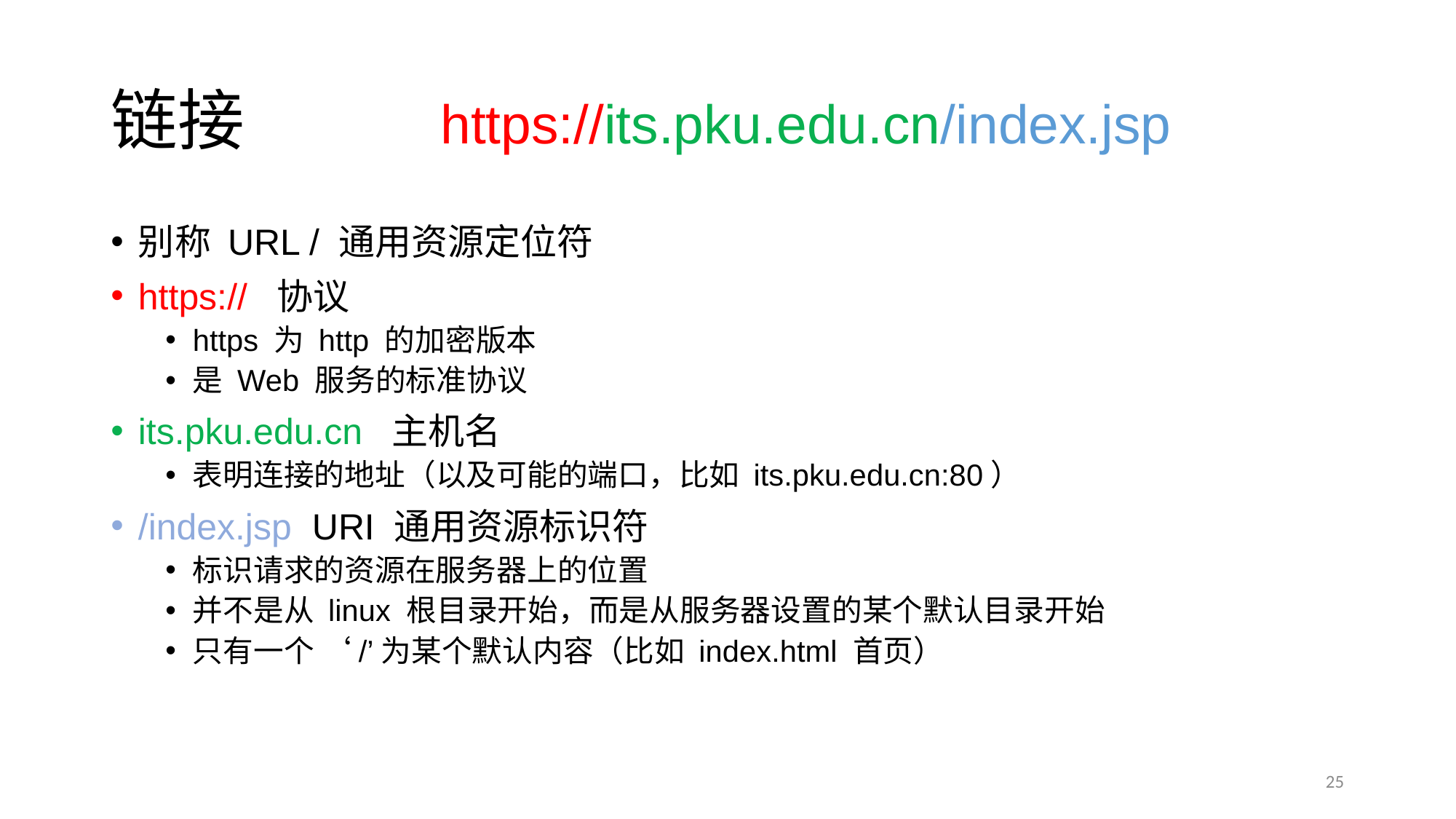

# 链接
https://its.pku.edu.cn/index.jsp
别称 URL / 通用资源定位符
https://  协议
https 为 http 的加密版本
是 Web 服务的标准协议
its.pku.edu.cn  主机名
表明连接的地址（以及可能的端口，比如 its.pku.edu.cn:80）
/index.jsp  URI 通用资源标识符
标识请求的资源在服务器上的位置
并不是从 linux 根目录开始，而是从服务器设置的某个默认目录开始
只有一个 ‘/’为某个默认内容（比如 index.html 首页）

25